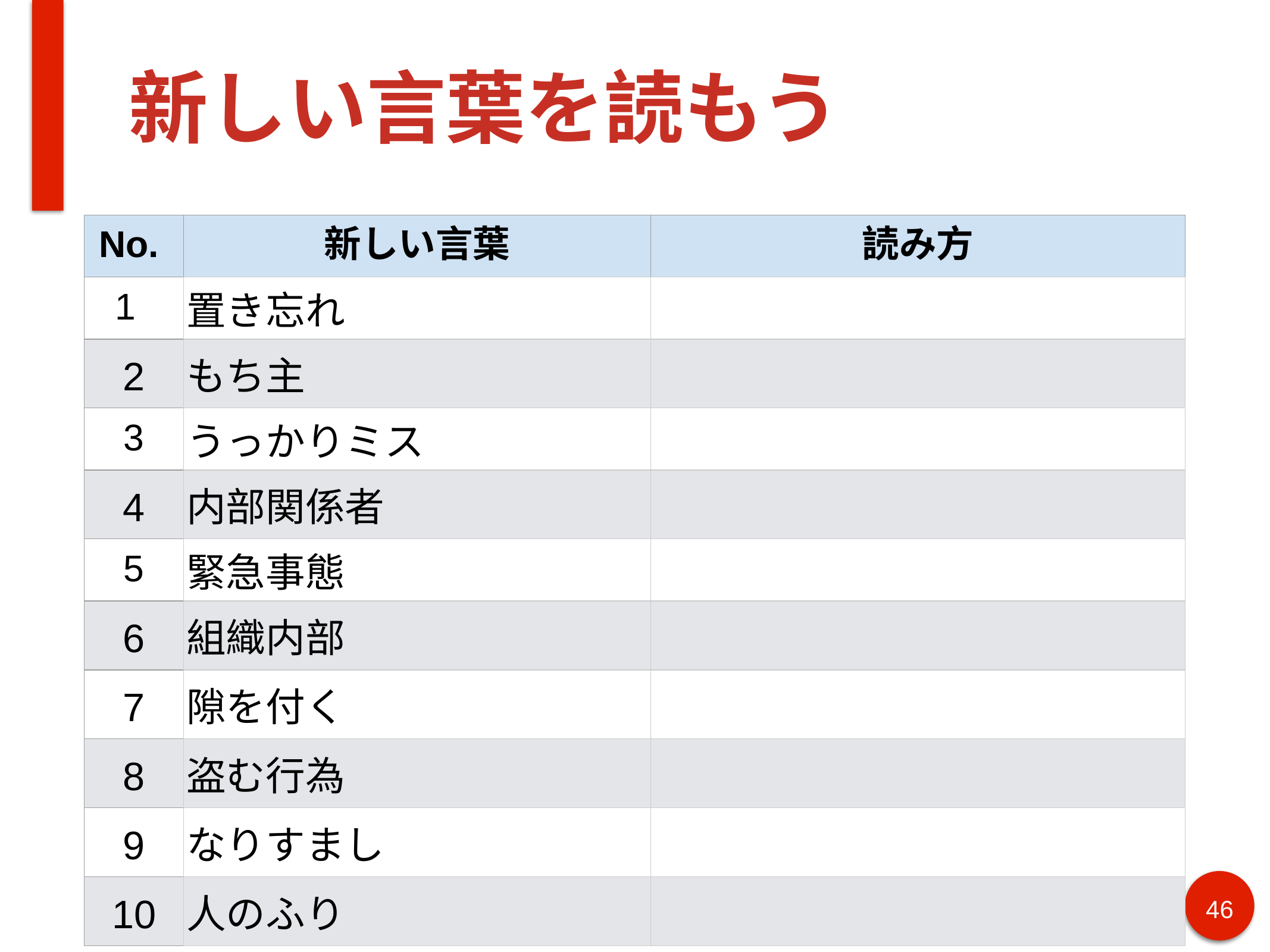

# 新しい言葉を読もう
| No. | 新しい言葉 | 読み方 |
| --- | --- | --- |
| 1 | 置き忘れ |  |
| 2 | もち主 |  |
| 3 | うっかりミス |  |
| 4 | 内部関係者 |  |
| 5 | 緊急事態 |  |
| 6 | 組織内部 |  |
| 7 | 隙を付く |  |
| 8 | 盗む行為 |  |
| 9 | なりすまし |  |
| 10 | 人のふり |  |
46